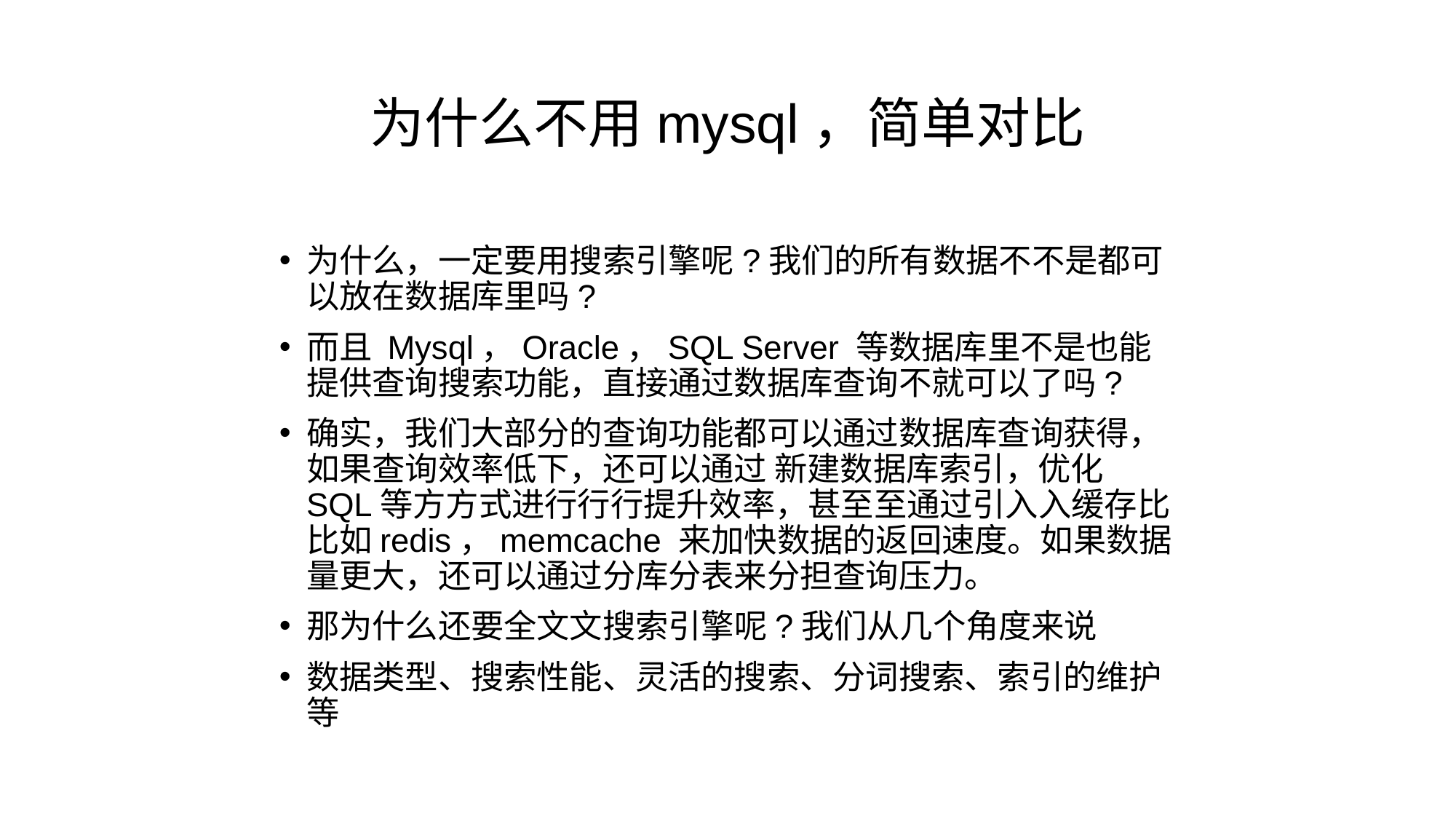

为什么不用mysql，简单对比
为什么，一定要用搜索引擎呢?我们的所有数据不不是都可以放在数据库里吗?
而且 Mysql，Oracle，SQL Server 等数据库里不是也能提供查询搜索功能，直接通过数据库查询不就可以了吗?
确实，我们大部分的查询功能都可以通过数据库查询获得，如果查询效率低下，还可以通过 新建数据库索引，优化SQL等⽅方式进⾏行行提升效率，甚⾄至通过引⼊入缓存⽐比如redis，memcache 来加快数据的返回速度。如果数据量更大，还可以通过分库分表来分担查询压力。
那为什么还要全⽂文搜索引擎呢?我们从几个角度来说
数据类型、搜索性能、灵活的搜索、分词搜索、索引的维护等